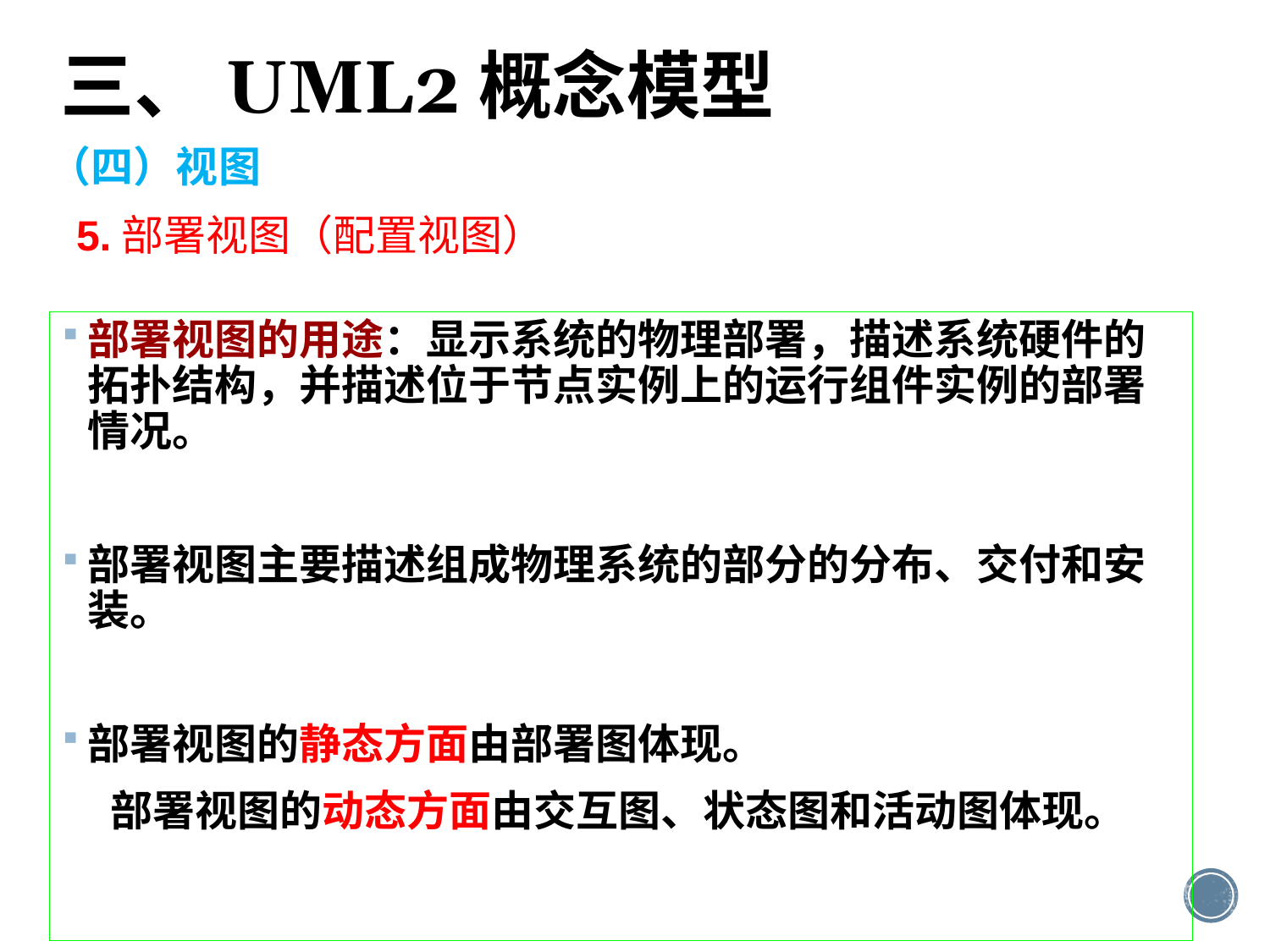

三、UML2概念模型
（四）视图
5.部署视图（配置视图）
部署视图的用途：显示系统的物理部署，描述系统硬件的拓扑结构，并描述位于节点实例上的运行组件实例的部署情况。

部署视图主要描述组成物理系统的部分的分布、交付和安装。

部署视图的静态方面由部署图体现。
    部署视图的动态方面由交互图、状态图和活动图体现。